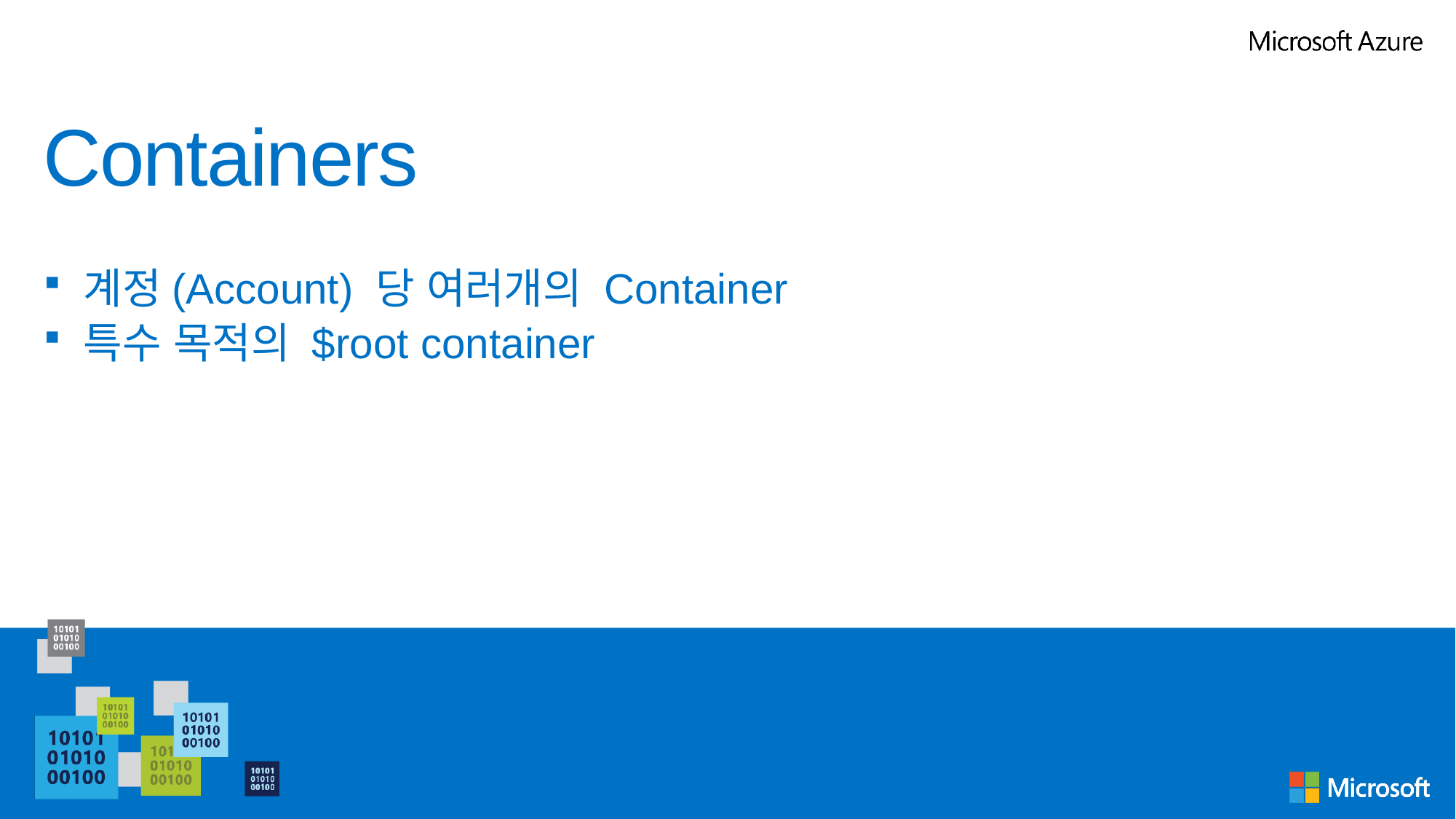

# Containers
계정(Account) 당 여러개의 Container
특수 목적의 $root container